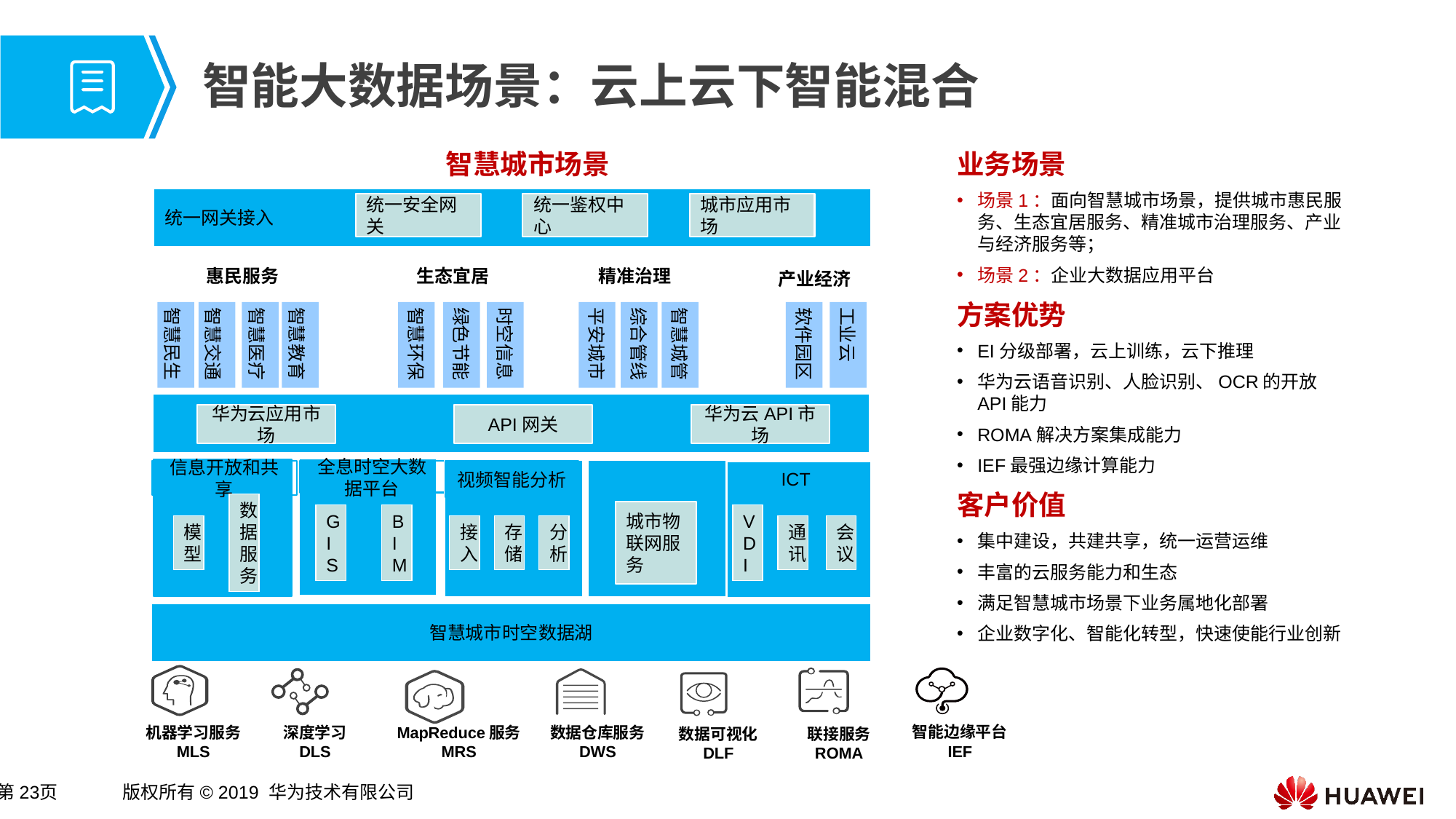

# 智能大数据场景：云上云下智能混合
业务场景
场景1：面向智慧城市场景，提供城市惠民服务、生态宜居服务、精准城市治理服务、产业与经济服务等；
场景2：企业大数据应用平台
方案优势
EI分级部署，云上训练，云下推理
华为云语音识别、人脸识别、OCR的开放API能力
ROMA解决方案集成能力
IEF最强边缘计算能力
客户价值
集中建设，共建共享，统一运营运维
丰富的云服务能力和生态
满足智慧城市场景下业务属地化部署
企业数字化、智能化转型，快速使能行业创新
智慧城市场景
统一网关接入
统一安全网关
统一鉴权中心
城市应用市场
惠民服务
生态宜居
精准治理
产业经济
智慧民生
智慧交通
智慧医疗
智慧教育
智慧环保
绿色节能
时空信息
平安城市
综合管线
智慧城管
软件园区
工业云

华为云应用市场
API网关
华为云API市场

信息开放和共享
全息时空大数据平台
视频智能分析

ICT
模型
数据服务
GIS
BIM
接入
存储
分析
城市物联网服务
VDI
通讯
会议
智慧城市时空数据湖

智能边缘平台
IEF
深度学习
DLS
机器学习服务
MLS
MapReduce服务
MRS
数据仓库服务
DWS
数据可视化
DLF
联接服务
ROMA